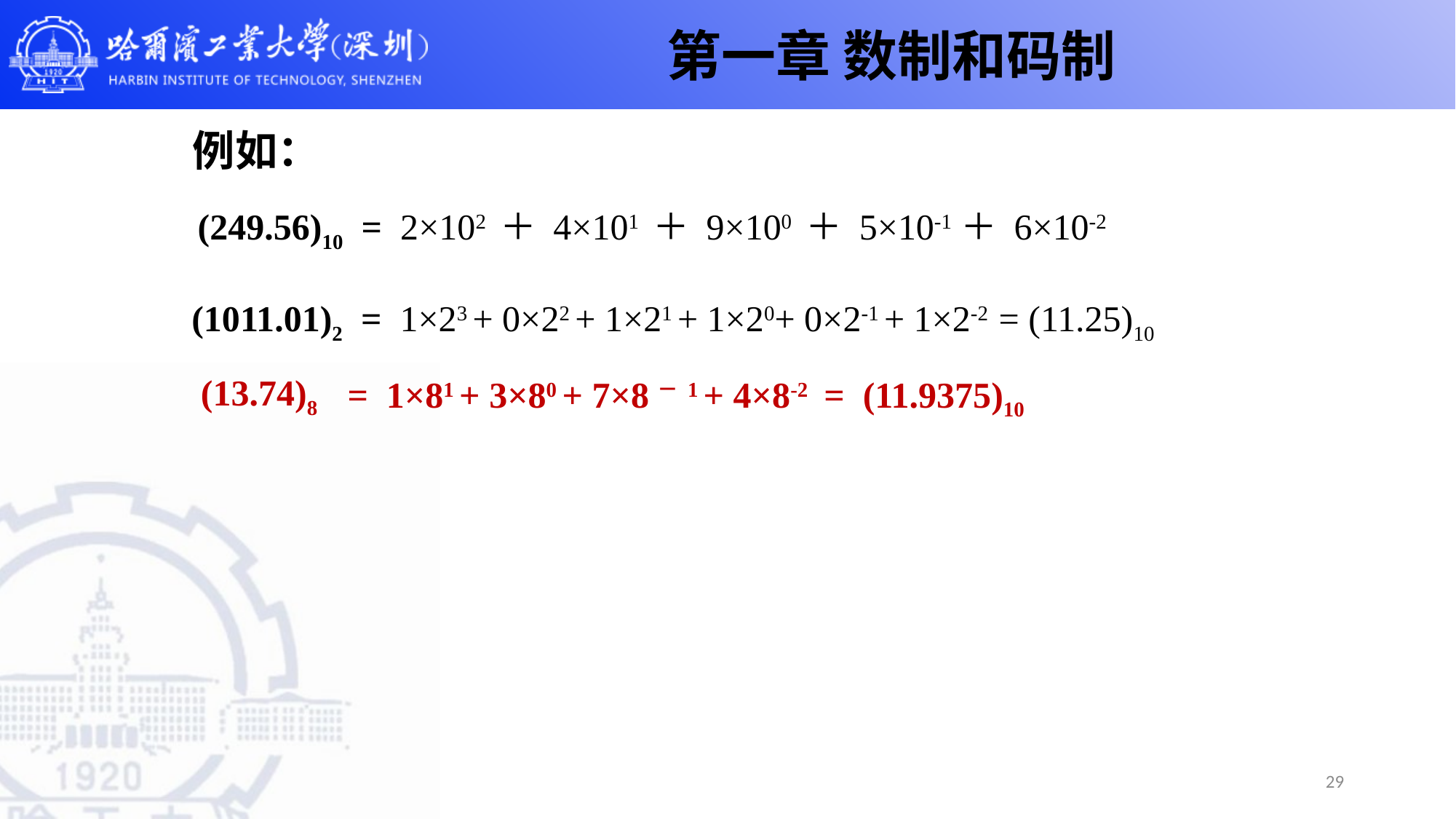

第一章 数制和码制
# 例如：
(249.56)10  =  2×102 ＋ 4×101 ＋ 9×100 ＋ 5×10-1＋ 6×10-2
(1011.01)2  =  1×23 + 0×22 + 1×21 + 1×20+ 0×2-1 + 1×2-2  = (11.25)10
(13.74)8
 =  1×81 + 3×80 + 7×8－1 + 4×8-2   =  (11.9375)10
29